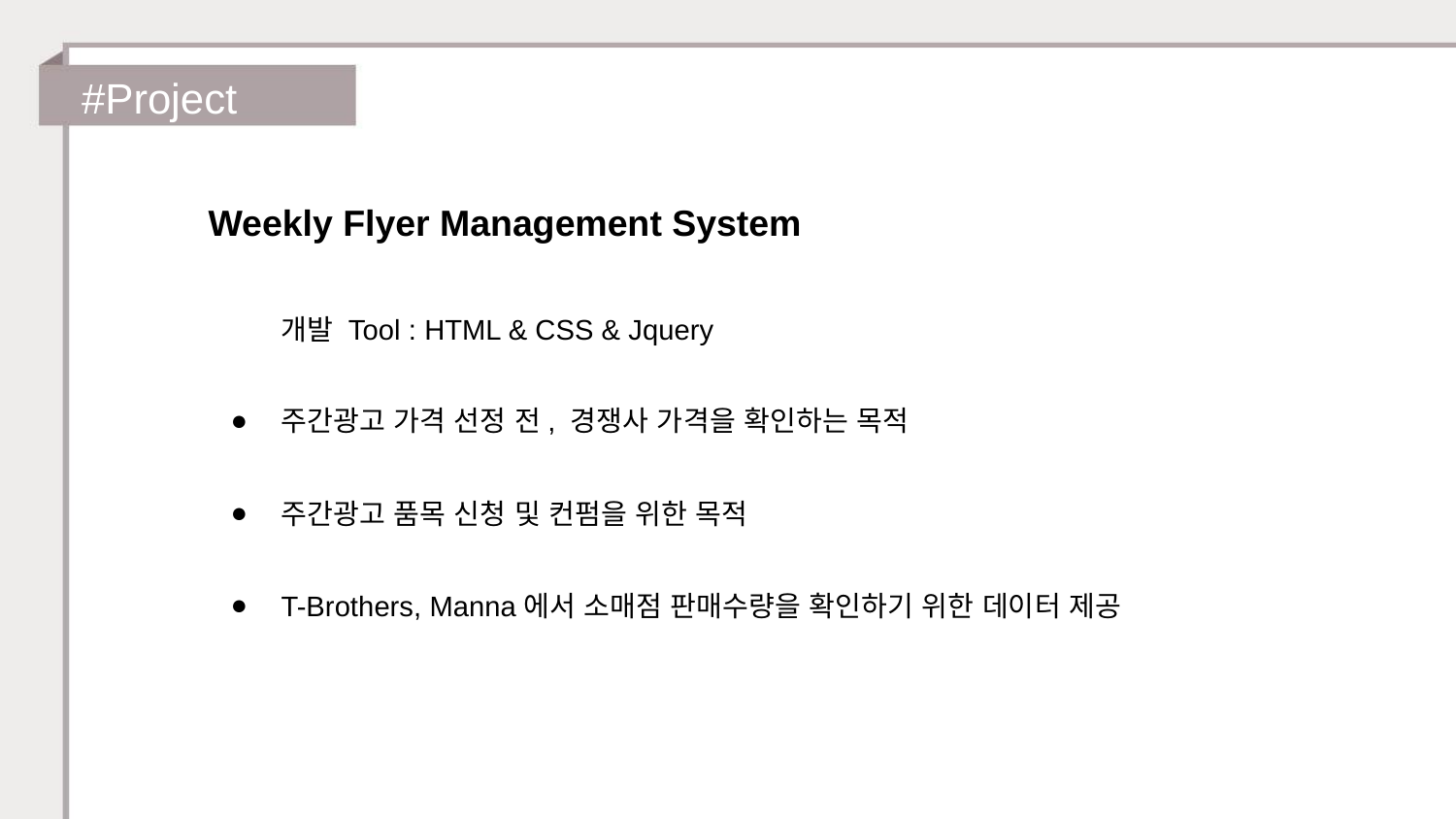

#Project
Weekly Flyer Management System

개발 Tool : HTML & CSS & Jquery

주간광고 가격 선정 전, 경쟁사 가격을 확인하는 목적

주간광고 품목 신청 및 컨펌을 위한 목적

T-Brothers, Manna에서 소매점 판매수량을 확인하기 위한 데이터 제공